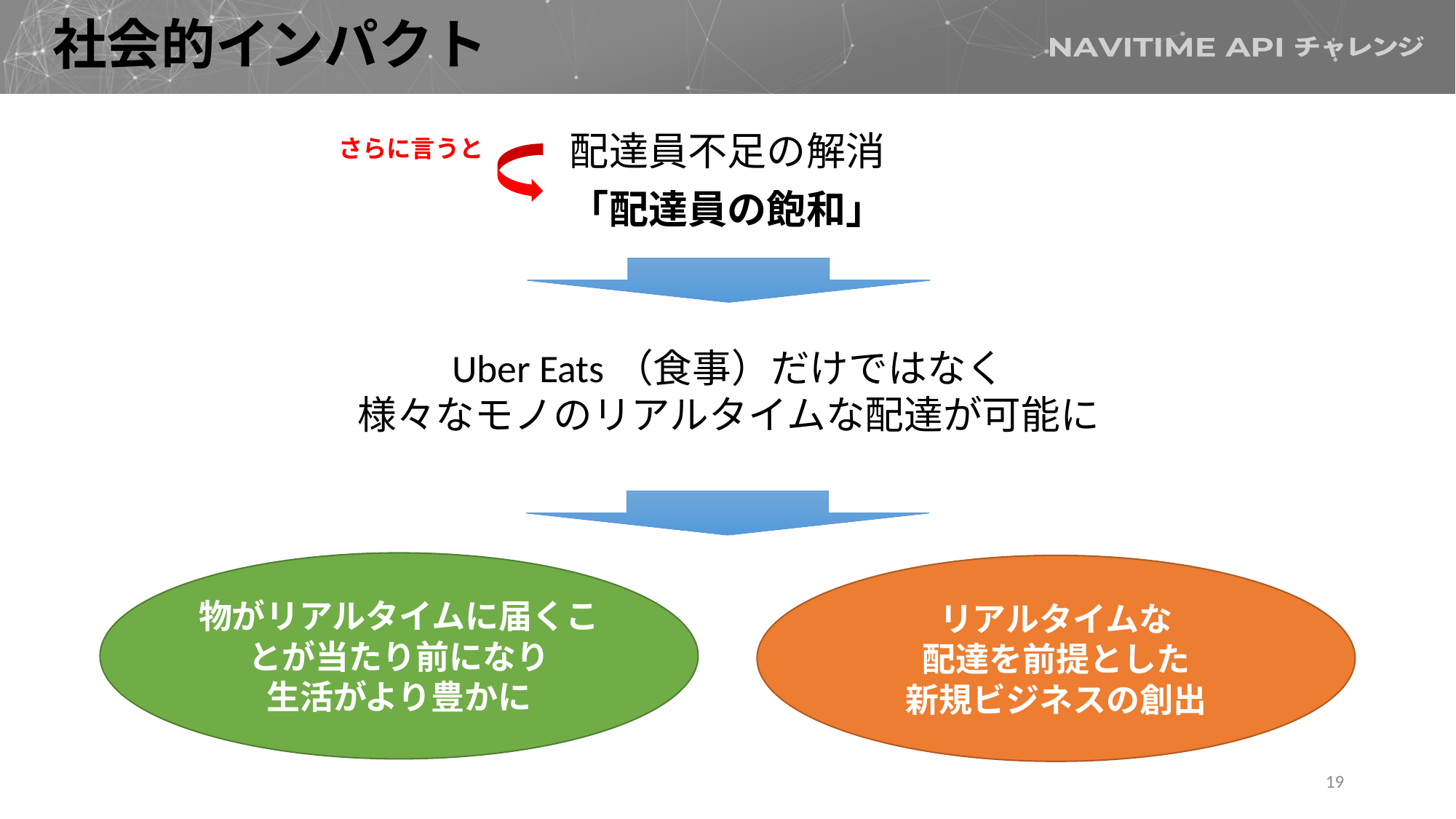

# 社会的インパクト
配達員不足の解消

「配達員の飽和」
さらに言うと

Uber Eats（食事）だけではなく
様々なモノのリアルタイムな配達が可能に

物がリアルタイムに届くことが当たり前になり
生活がより豊かに
リアルタイムな
配達を前提とした
新規ビジネスの創出
19